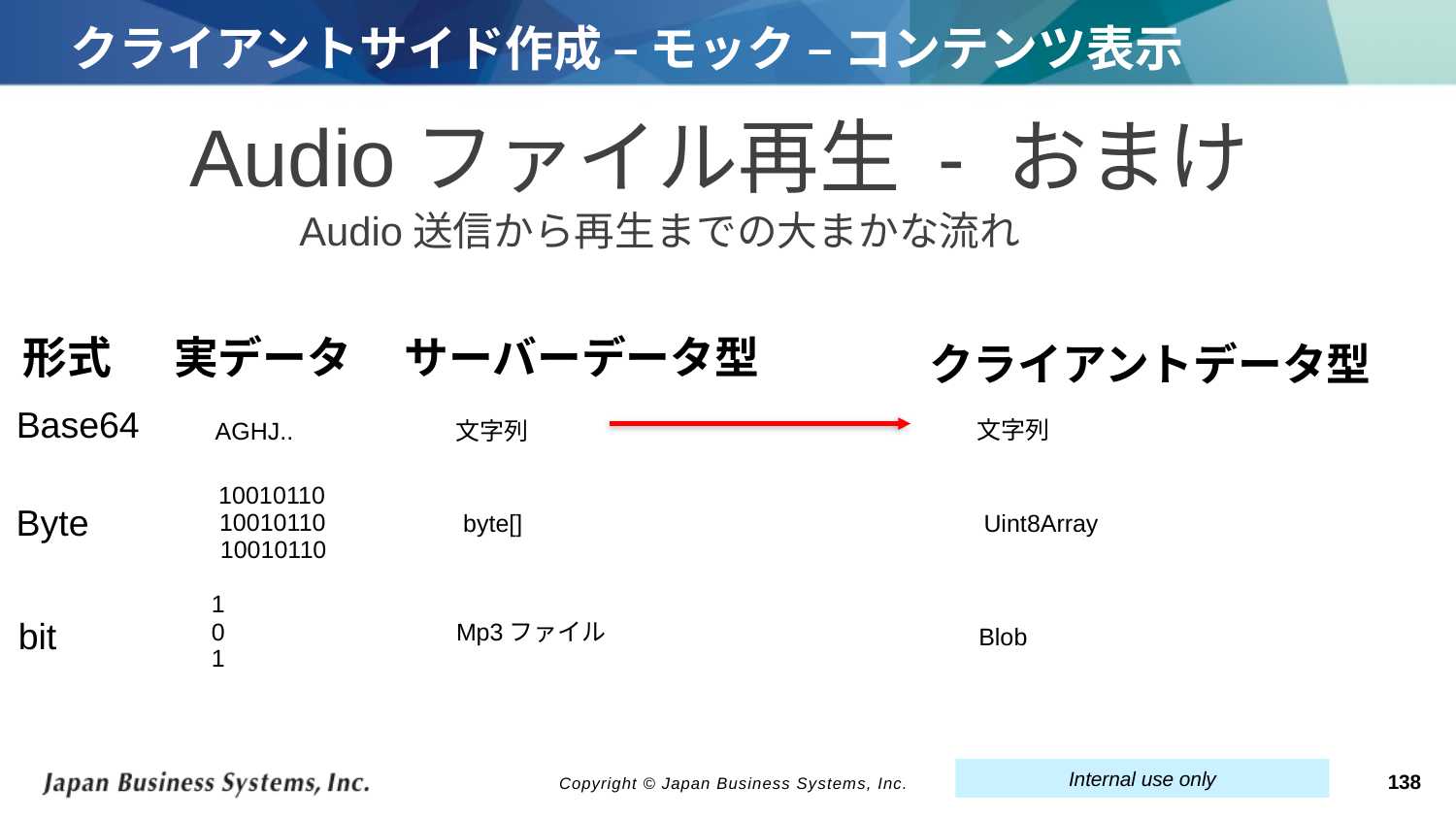

# クライアントサイド作成 – モック – コンテンツ表示
Audioファイル再生 - おまけ
Audio送信から再生までの大まかな流れ
サーバーデータ型
形式
実データ
クライアントデータ型
Base64
文字列
AGHJ..
文字列
10010110
Byte
10010110
byte[]
Uint8Array
10010110
1
bit
0
Mp3ファイル
Blob
1